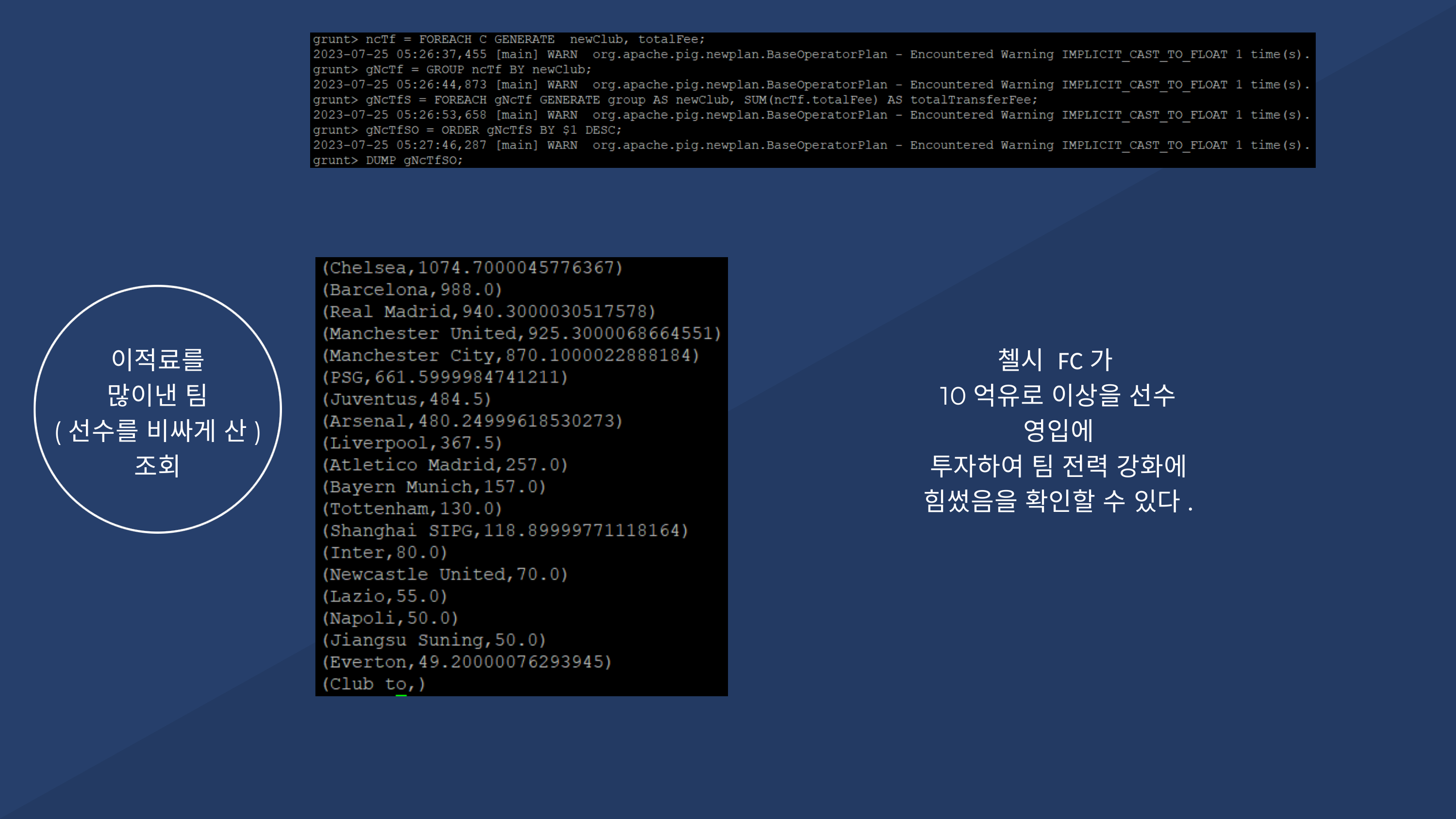

이적료를
많이낸 팀
(선수를 비싸게 산)
조회
첼시 FC가
10억유로 이상을 선수 영입에
투자하여 팀 전력 강화에
힘썼음을 확인할 수 있다.